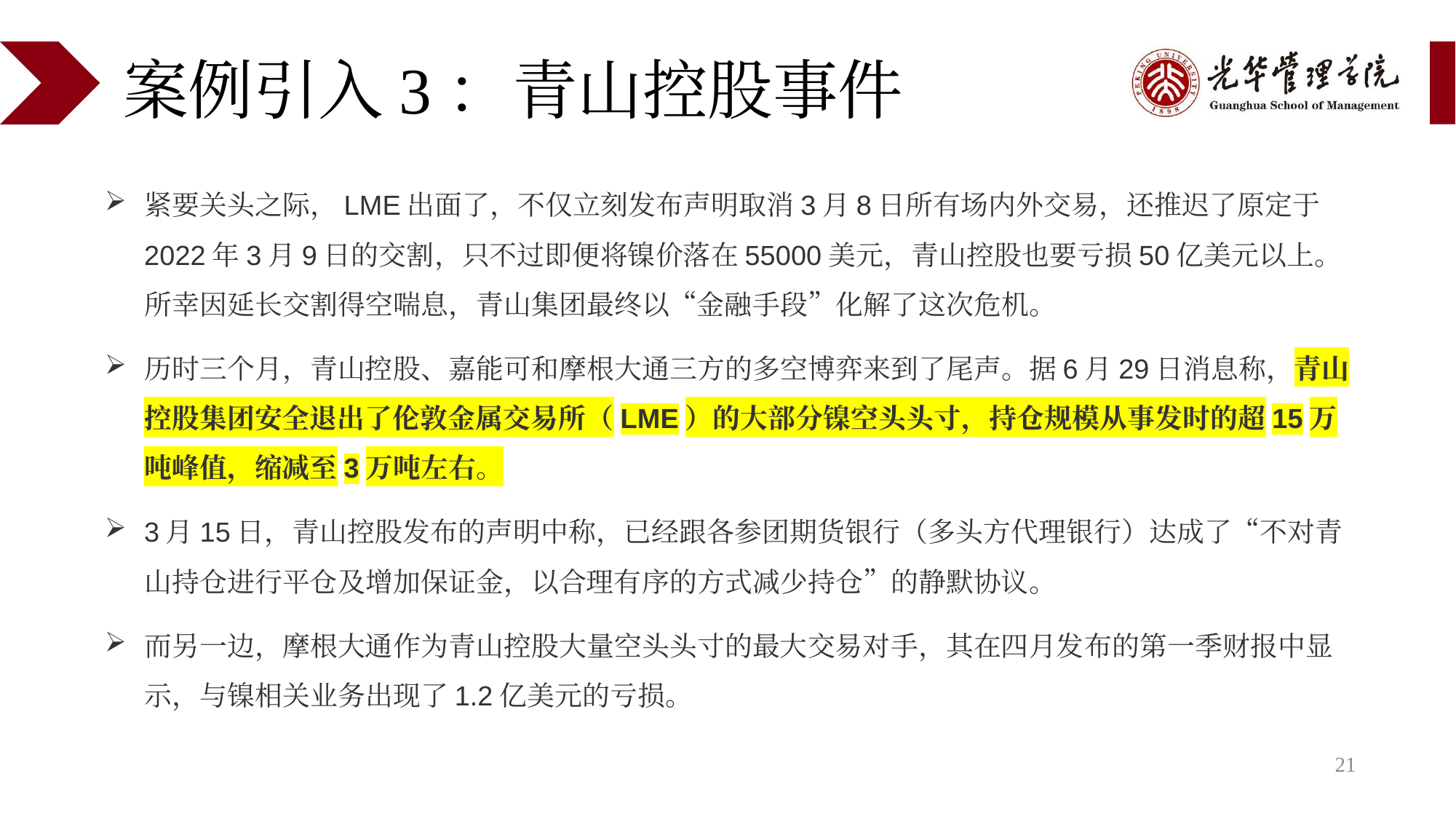

# 案例引入3：青山控股事件
紧要关头之际，LME出面了，不仅立刻发布声明取消3月8日所有场内外交易，还推迟了原定于2022年3月9日的交割，只不过即便将镍价落在55000美元，青山控股也要亏损50亿美元以上。所幸因延长交割得空喘息，青山集团最终以“金融手段”化解了这次危机。
历时三个月，青山控股、嘉能可和摩根大通三方的多空博弈来到了尾声。据6月29日消息称，青山控股集团安全退出了伦敦金属交易所（LME）的大部分镍空头头寸，持仓规模从事发时的超15万吨峰值，缩减至3万吨左右。
3月15日，青山控股发布的声明中称，已经跟各参团期货银行（多头方代理银行）达成了“不对青山持仓进行平仓及增加保证金，以合理有序的方式减少持仓”的静默协议。
而另一边，摩根大通作为青山控股大量空头头寸的最大交易对手，其在四月发布的第一季财报中显示，与镍相关业务出现了1.2亿美元的亏损。

21